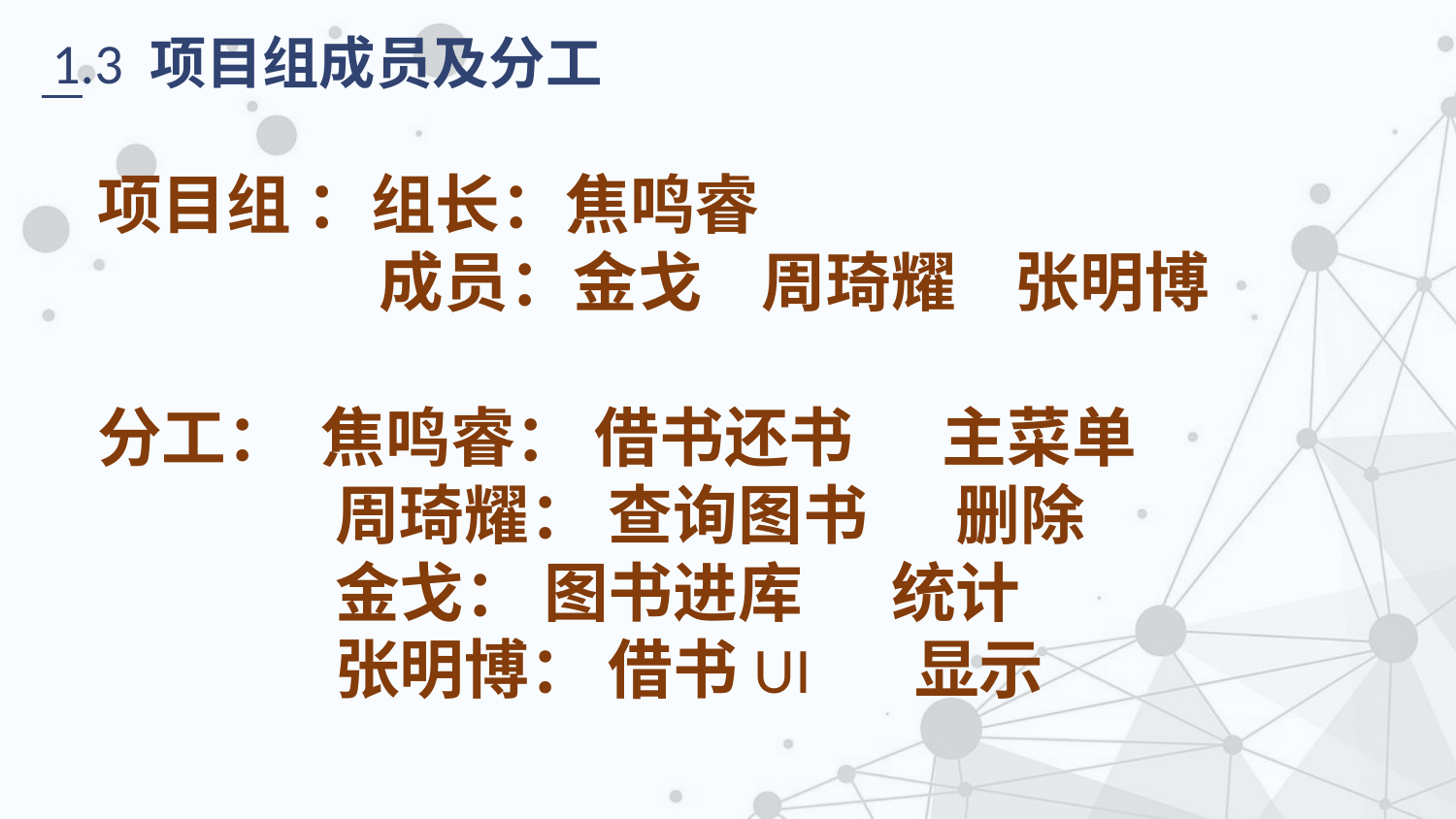

1.3 项目组成员及分工
项目组 ：组长：焦鸣睿
                  成员：金戈    周琦耀    张明博

分工：  焦鸣睿： 借书还书      主菜单
               周琦耀： 查询图书      删除
               金戈： 图书进库      统计
               张明博： 借书UI      显示